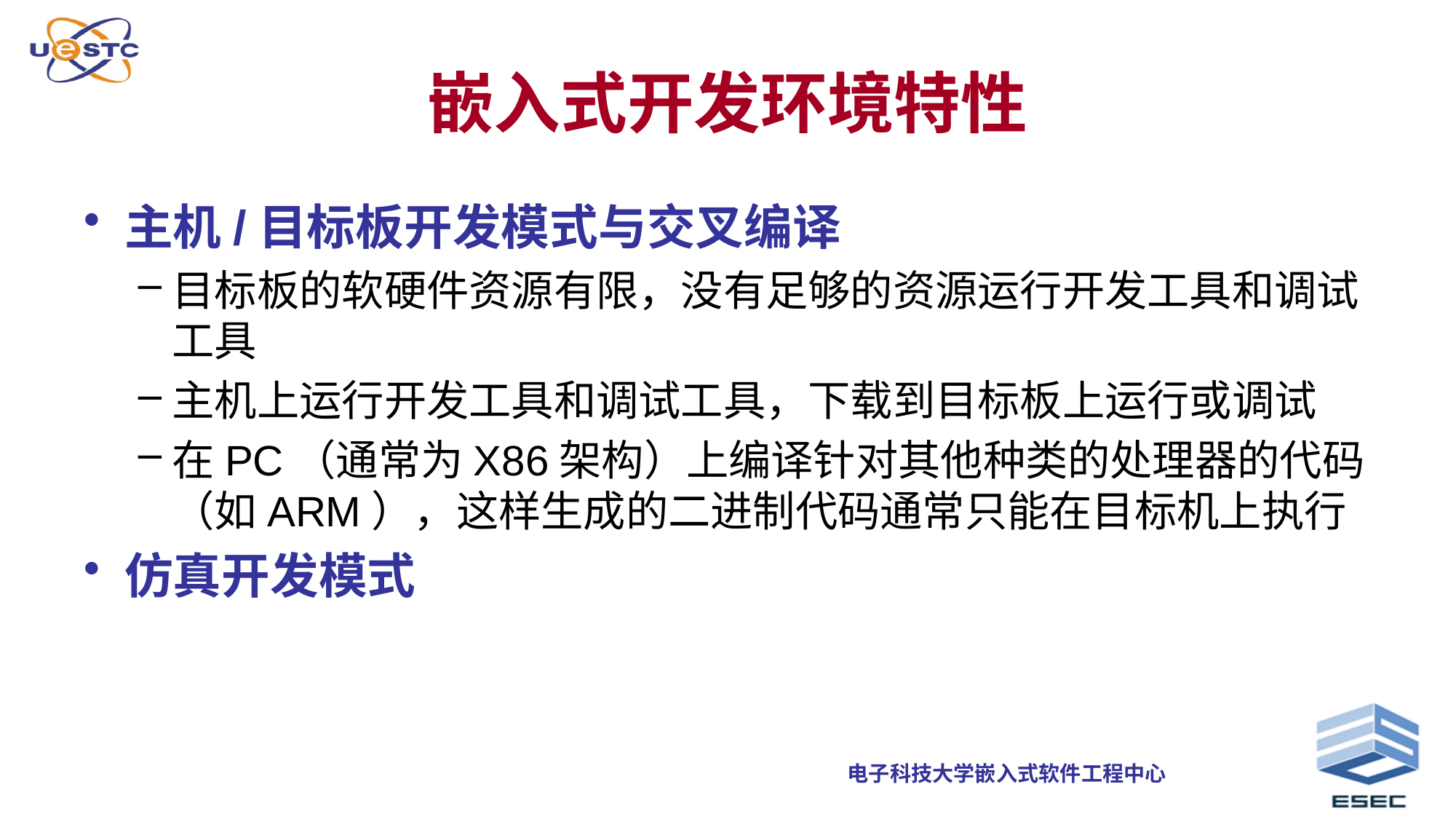

# 嵌入式开发环境特性
主机/目标板开发模式与交叉编译
目标板的软硬件资源有限，没有足够的资源运行开发工具和调试工具
主机上运行开发工具和调试工具，下载到目标板上运行或调试
在PC（通常为X86架构）上编译针对其他种类的处理器的代码（如ARM），这样生成的二进制代码通常只能在目标机上执行
仿真开发模式